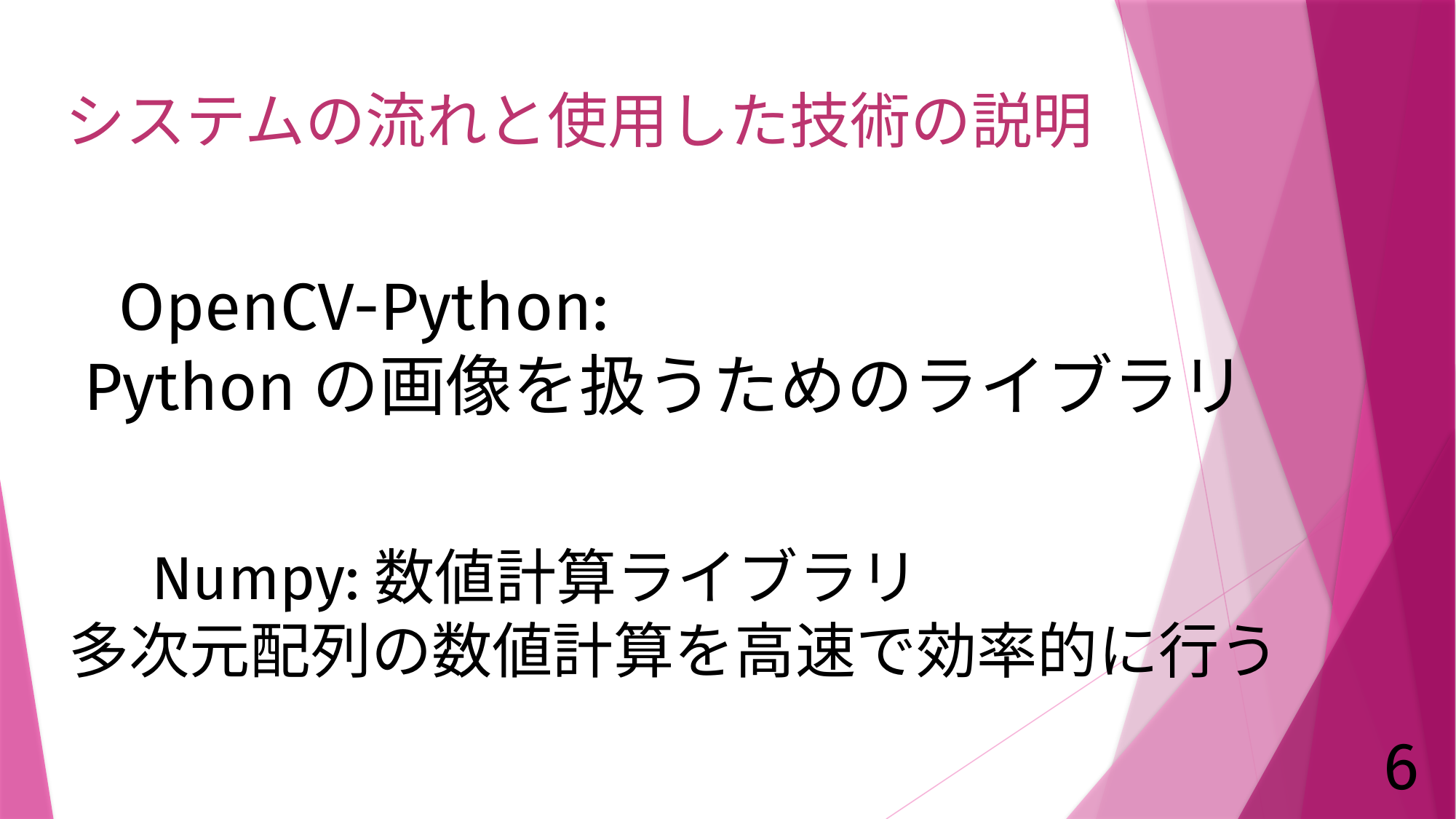

システムの流れと使用した技術の説明
  OpenCV-Python:
Pythonの画像を扱うためのライブラリ
　Numpy:数値計算ライブラリ
多次元配列の数値計算を高速で効率的に行う
6